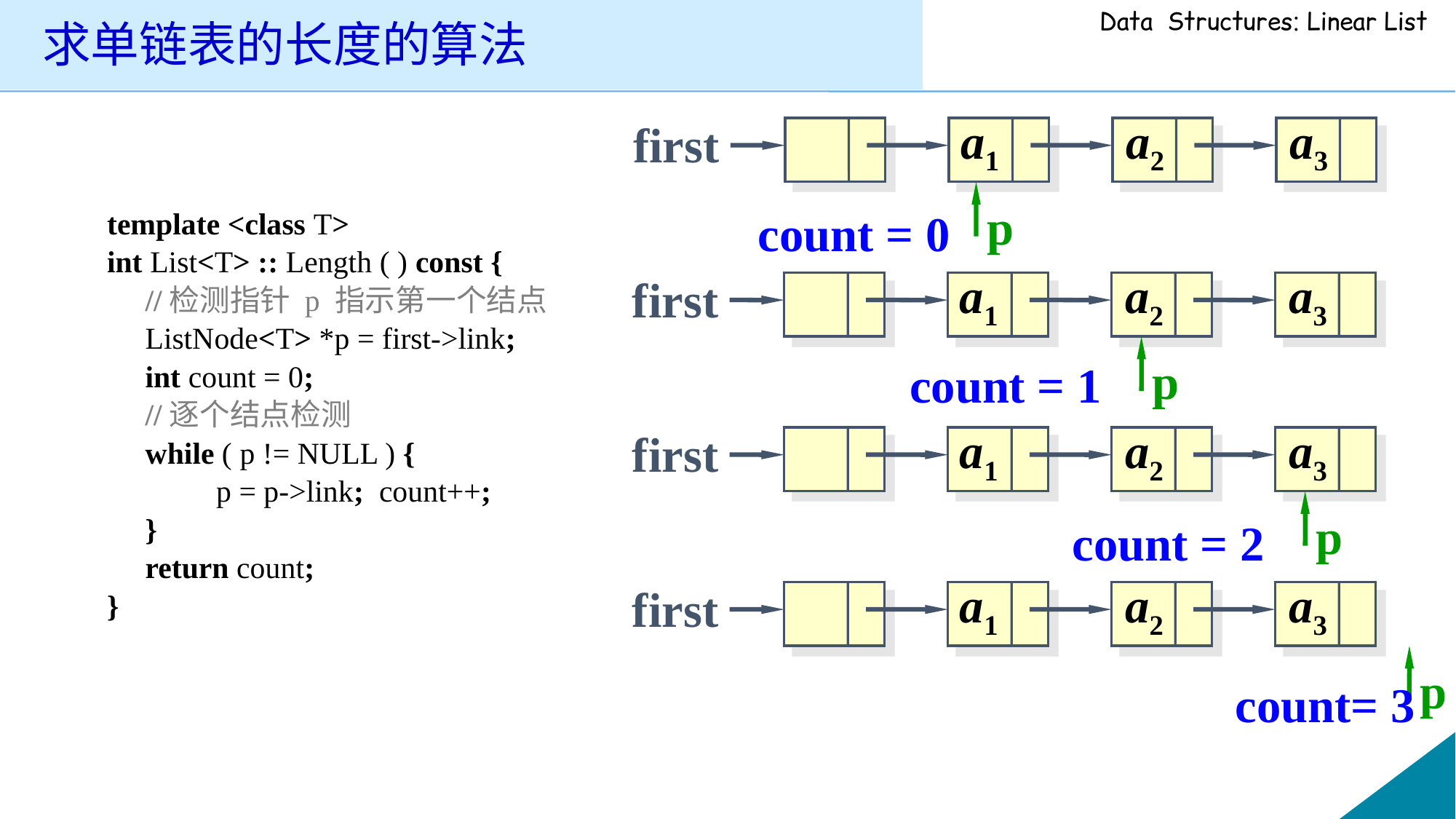

# 求单链表的长度的算法
a1
a2
a3
first

p
template <class T>
int List<T> :: Length ( ) const {
     //检测指针 p 指示第一个结点
     ListNode<T> *p = first->link;
     int count = 0;
     //逐个结点检测
     while ( p != NULL ) {
  	p = p->link;  count++;
     }
     return count;
}
count = 0
a1
a2
a3
first

p
count = 1
a1
a2
a3
first

p
count = 2
a1
a2
a3
first

p
count= 3